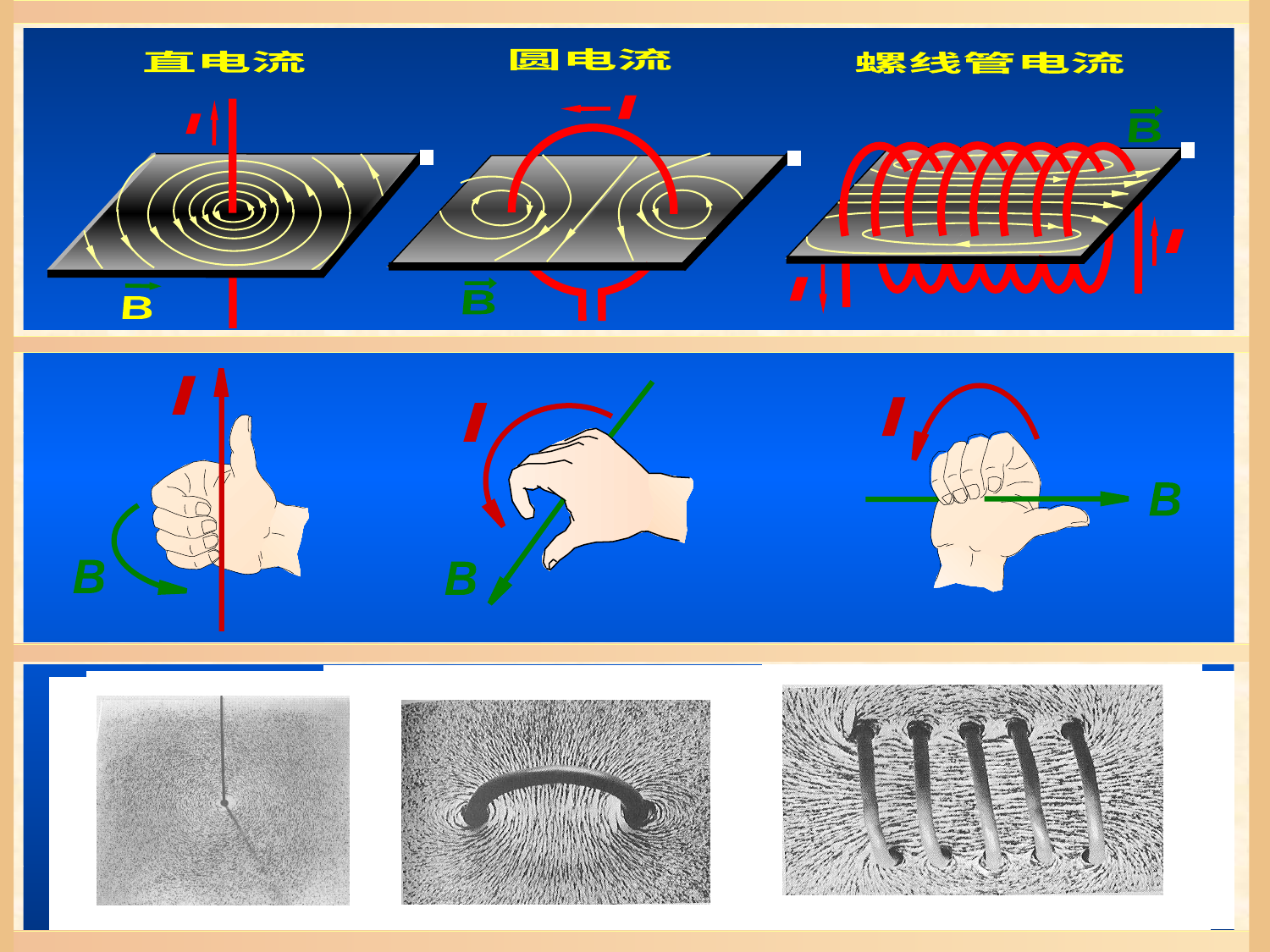

圆电流
直电流
螺线管电流
I

B
I

I

I

B

B

I

I

I

B

B

B

图示